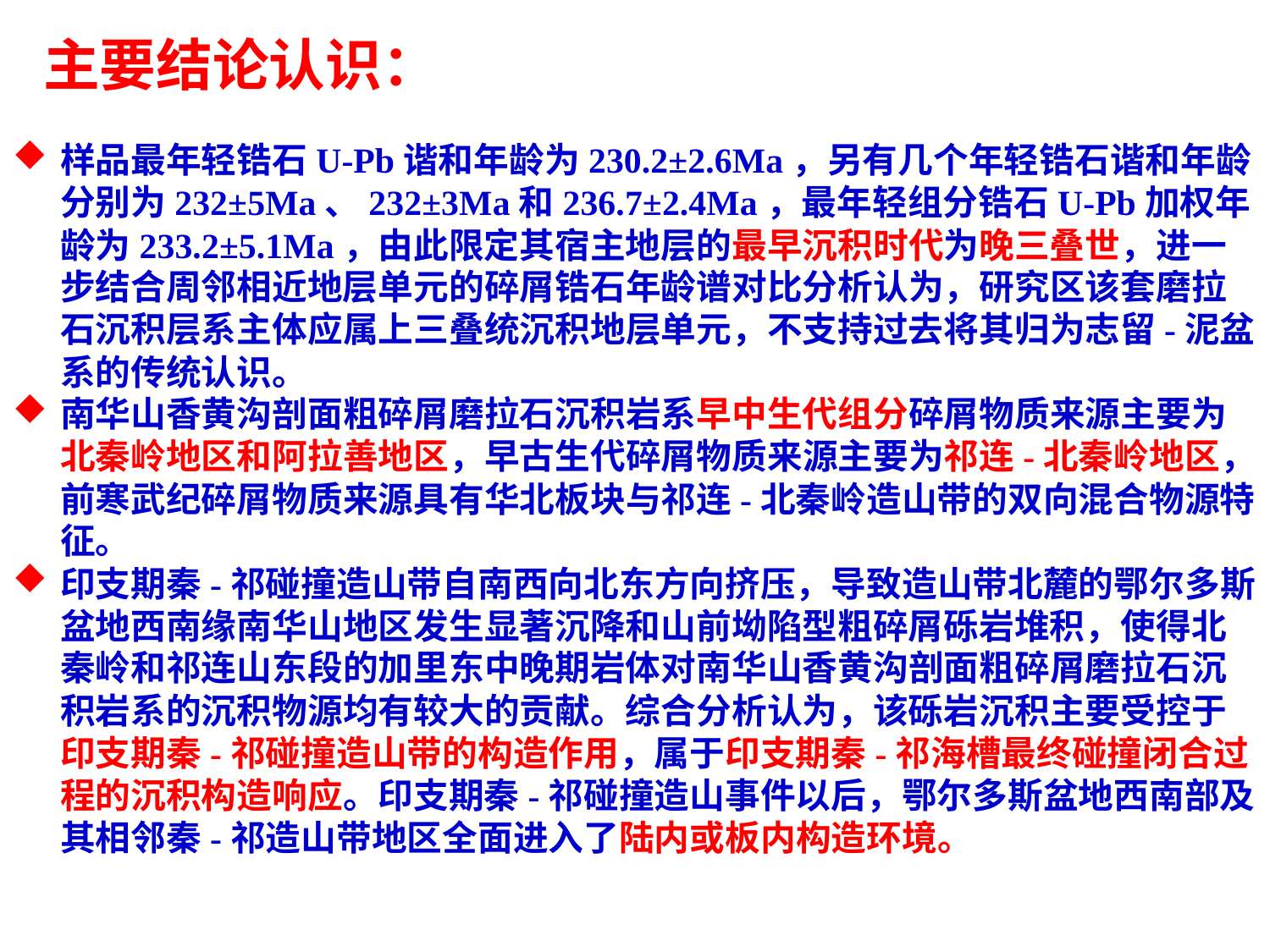

主要结论认识：
样品最年轻锆石U-Pb谐和年龄为230.2±2.6Ma，另有几个年轻锆石谐和年龄分别为232±5Ma、232±3Ma和236.7±2.4Ma，最年轻组分锆石U-Pb加权年龄为233.2±5.1Ma，由此限定其宿主地层的最早沉积时代为晚三叠世，进一步结合周邻相近地层单元的碎屑锆石年龄谱对比分析认为，研究区该套磨拉石沉积层系主体应属上三叠统沉积地层单元，不支持过去将其归为志留-泥盆系的传统认识。
南华山香黄沟剖面粗碎屑磨拉石沉积岩系早中生代组分碎屑物质来源主要为北秦岭地区和阿拉善地区，早古生代碎屑物质来源主要为祁连-北秦岭地区，前寒武纪碎屑物质来源具有华北板块与祁连-北秦岭造山带的双向混合物源特征。
印支期秦-祁碰撞造山带自南西向北东方向挤压，导致造山带北麓的鄂尔多斯盆地西南缘南华山地区发生显著沉降和山前坳陷型粗碎屑砾岩堆积，使得北秦岭和祁连山东段的加里东中晚期岩体对南华山香黄沟剖面粗碎屑磨拉石沉积岩系的沉积物源均有较大的贡献。综合分析认为，该砾岩沉积主要受控于印支期秦-祁碰撞造山带的构造作用，属于印支期秦-祁海槽最终碰撞闭合过程的沉积构造响应。印支期秦-祁碰撞造山事件以后，鄂尔多斯盆地西南部及其相邻秦-祁造山带地区全面进入了陆内或板内构造环境。